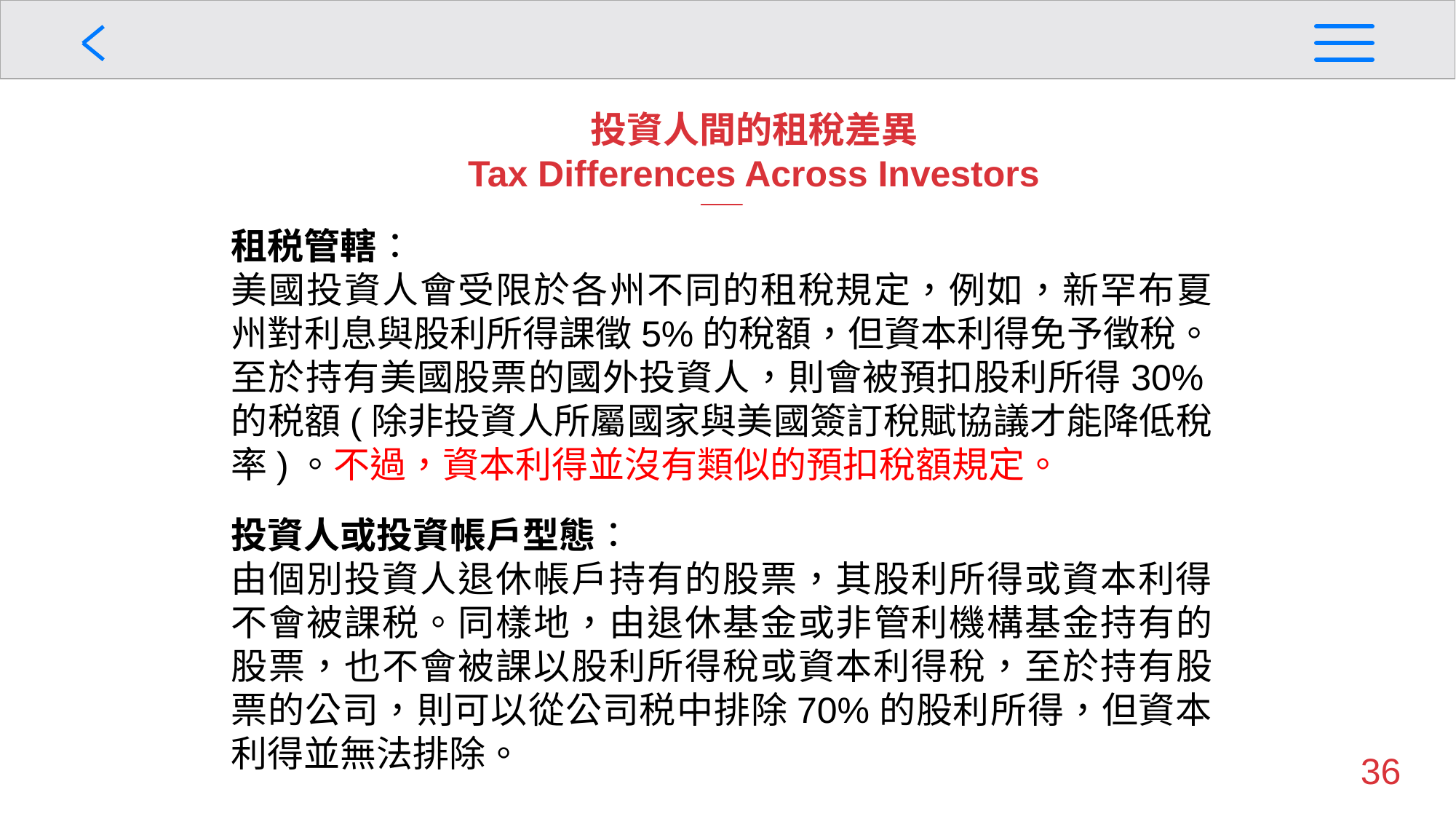

投資人間的租稅差異
Tax Differences Across Investors
租税管轄：
美國投資人會受限於各州不同的租稅規定，例如，新罕布夏州對利息與股利所得課徵5%的稅額，但資本利得免予徵稅。至於持有美國股票的國外投資人，則會被預扣股利所得30%的税額(除非投資人所屬國家與美國簽訂稅賦協議才能降低稅率)。不過，資本利得並沒有類似的預扣稅額規定。
投資人或投資帳戶型態：
由個別投資人退休帳戶持有的股票，其股利所得或資本利得不會被課税。同樣地，由退休基金或非管利機構基金持有的股票，也不會被課以股利所得稅或資本利得稅，至於持有股票的公司，則可以從公司税中排除70%的股利所得，但資本利得並無法排除。
36